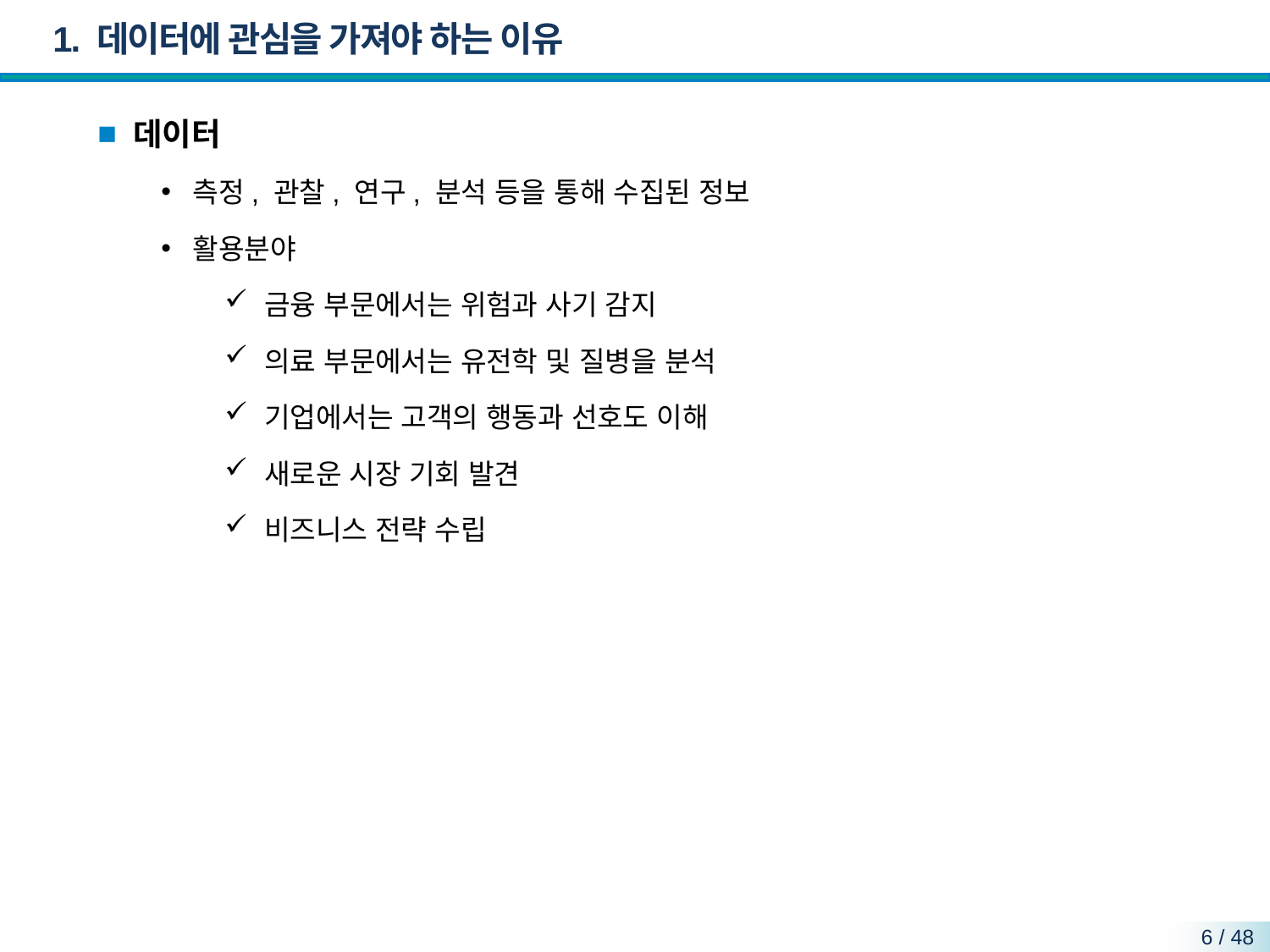

# 1. 데이터에 관심을 가져야 하는 이유
데이터
측정, 관찰, 연구, 분석 등을 통해 수집된 정보
활용분야
금융 부문에서는 위험과 사기 감지
의료 부문에서는 유전학 및 질병을 분석
기업에서는 고객의 행동과 선호도 이해
새로운 시장 기회 발견
비즈니스 전략 수립